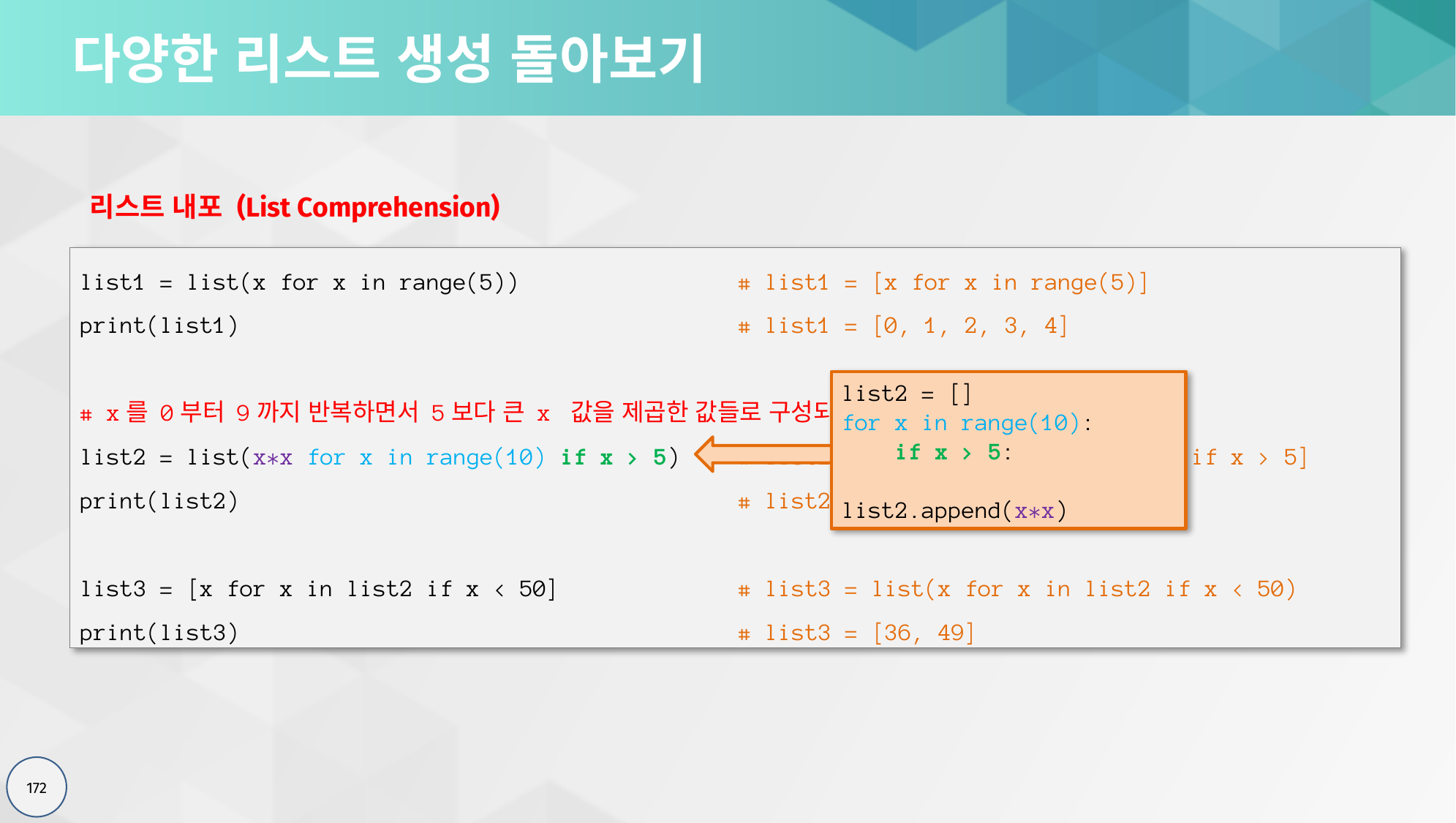

# 다양한 리스트 생성 돌아보기
리스트 내포 (List Comprehension)
list1 = list(x for x in range(5))		# list1 = [x for x in range(5)]
print(list1)     				# list1 = [0, 1, 2, 3, 4]

# x를 0부터 9까지 반복하면서 5보다 큰 x 값을 제곱한 값들로 구성되는 리스트(list2)를 생성한다
list2 = list(x*x for x in range(10) if x > 5)	# list2 = [x*x for x in range(10) if x > 5]
print(list2)     				# list2 = [36, 49, 64, 81]

list3 = [x for x in list2 if x < 50]		# list3 = list(x for x in list2 if x < 50)
print(list3)     				# list3 = [36, 49]
list2 = []
for x in range(10):
    if x > 5:
	list2.append(x*x)